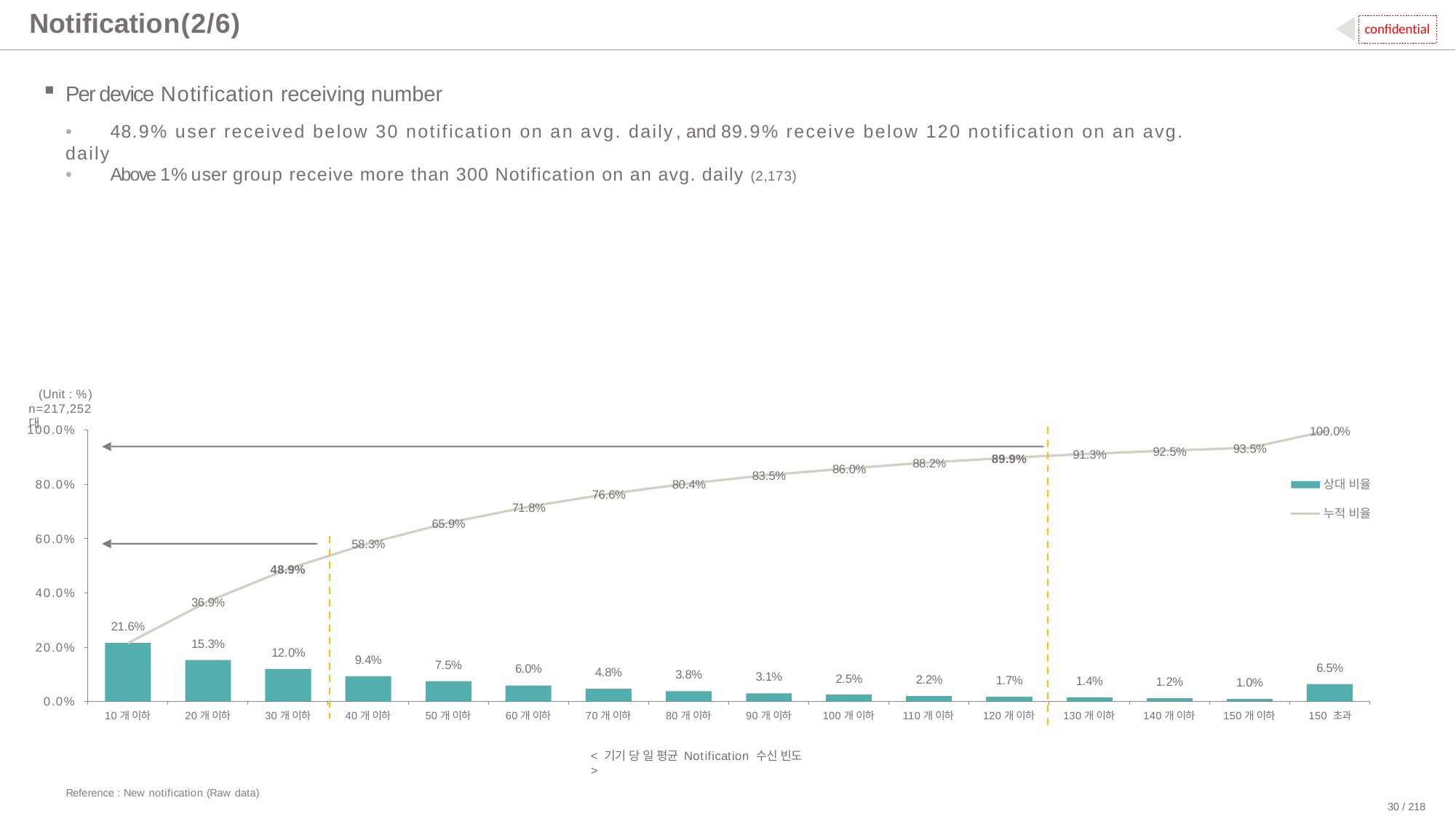

# Notification(2/6)

confidential
Per device Notification receiving number

•	48.9% user received below 30 notification on an avg. daily, and 89.9% receive below 120 notification on an avg. daily
•	Above 1%user group receive more than 300 Notification on an avg. daily (2,173)
(Unit : %) n=217,252대
100.0%
100.0%

93.5%

92.5%
91.3%
89.9%
88.2%
86.0%
83.5%
80.4%
80.0%
상대 비율

76.6%
71.8%
누적 비율

65.9%
60.0%

58.3%

48.9%
40.0%

36.9%
21.6%
15.3%
20.0%

12.0%

9.4%
7.5%
6.5%

6.0%
4.8%
3.8%

3.1%
2.5%
2.2%
1.7%
1.4%
1.2%
1.0%

0.0%

10개 이하
20개 이하
30개 이하
40개 이하
50개 이하
60개 이하
70개 이하
80개 이하
90개 이하
100개 이하
110개 이하
120개 이하
130개 이하
140개 이하
150개 이하
150 초과
< 기기 당 일 평균 Notification 수신 빈도 >
Reference : New notification (Raw data)
30 / 218